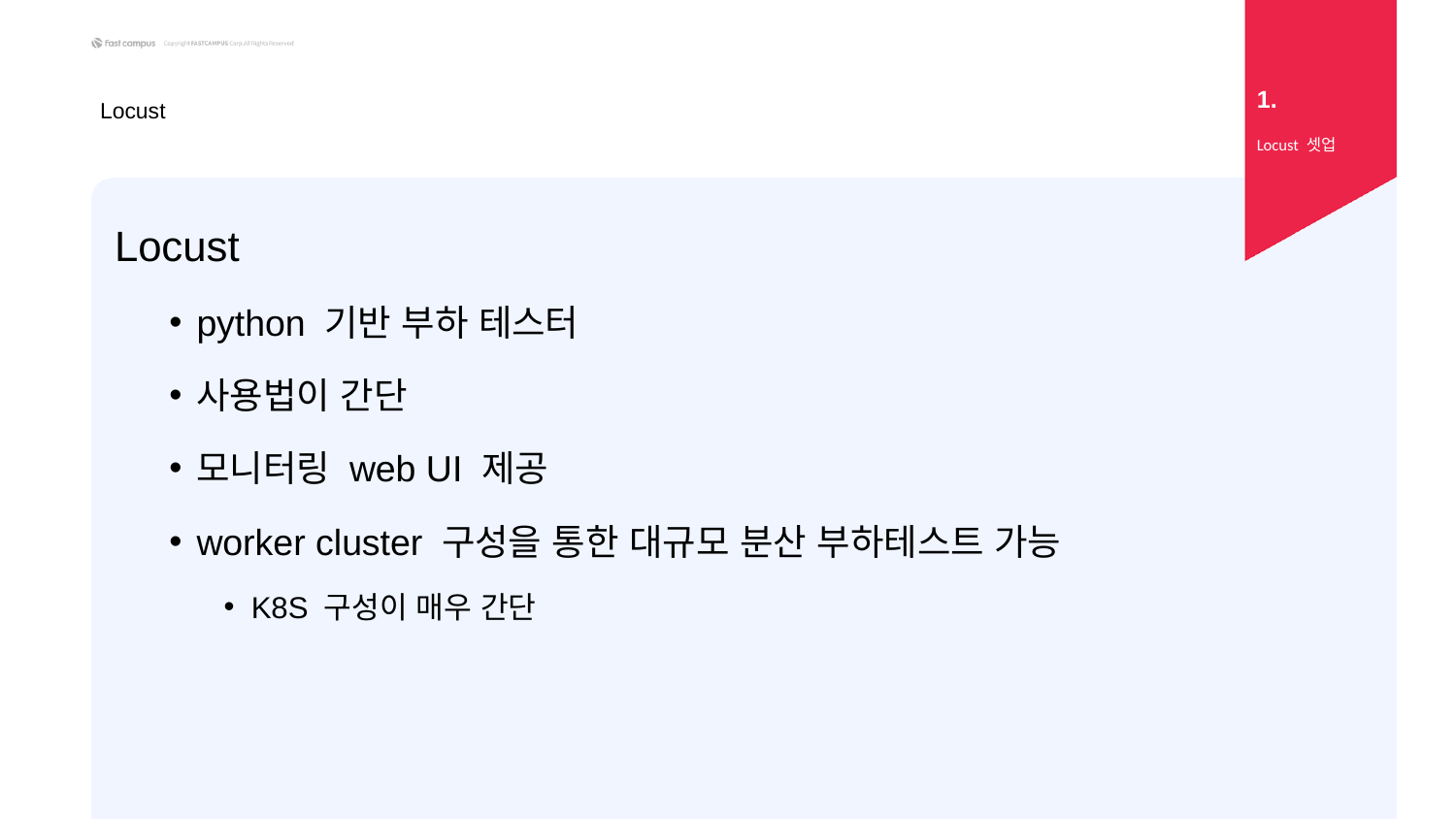

1.
# Locust
Locust 셋업
Locust
python 기반 부하 테스터
사용법이 간단
모니터링 web UI 제공
worker cluster 구성을 통한 대규모 분산 부하테스트 가능
K8S 구성이 매우 간단